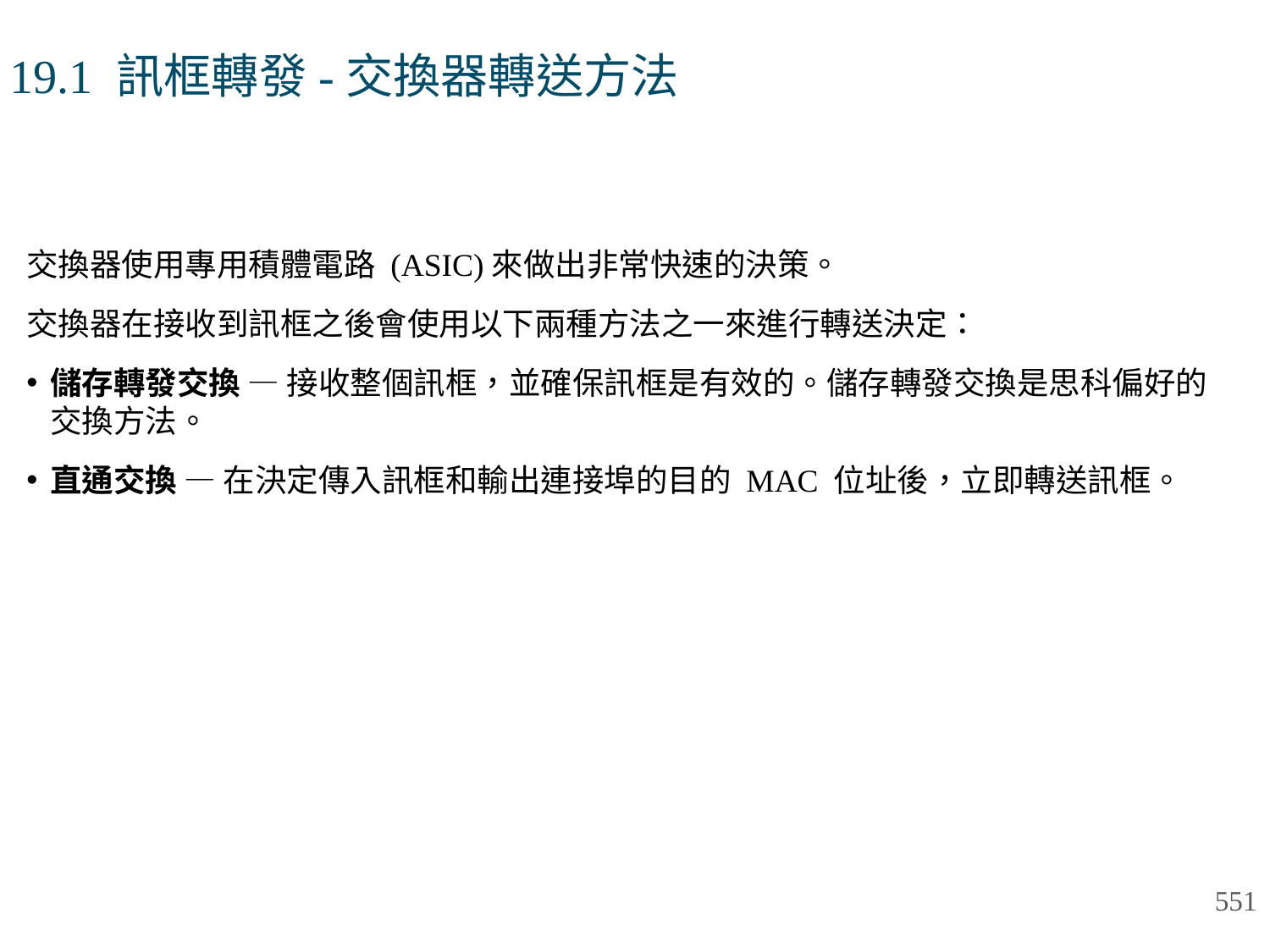

# 19.1 訊框轉發-交換器轉送方法
交換器使用專用積體電路 (ASIC)來做出非常快速的決策。
交換器在接收到訊框之後會使用以下兩種方法之一來進行轉送決定：
儲存轉發交換 — 接收整個訊框，並確保訊框是有效的。儲存轉發交換是思科偏好的交換方法。
直通交換 — 在決定傳入訊框和輸出連接埠的目的 MAC 位址後，立即轉送訊框。
551